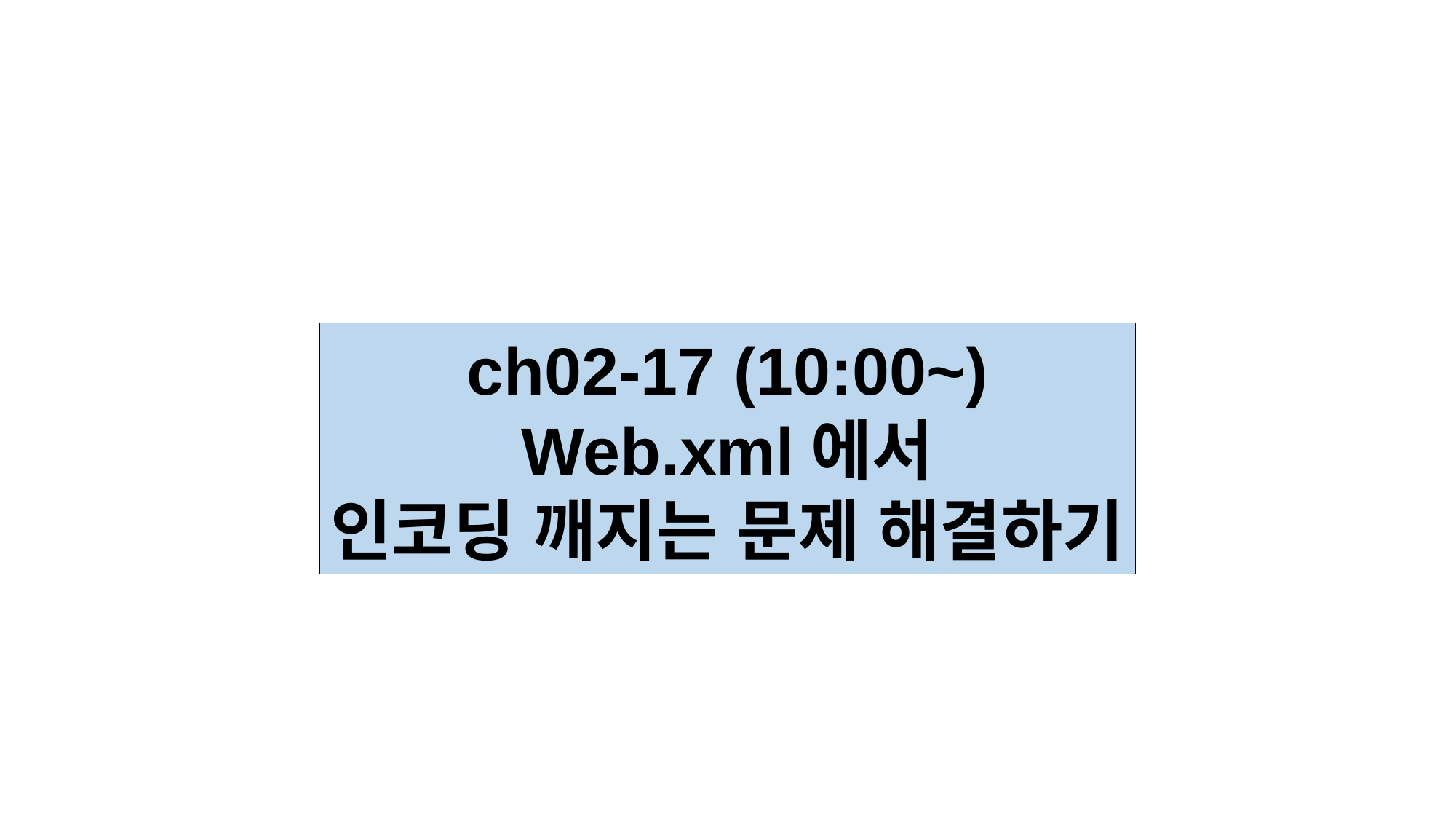

ch02-17 (10:00~)
Web.xml에서
인코딩 깨지는 문제 해결하기